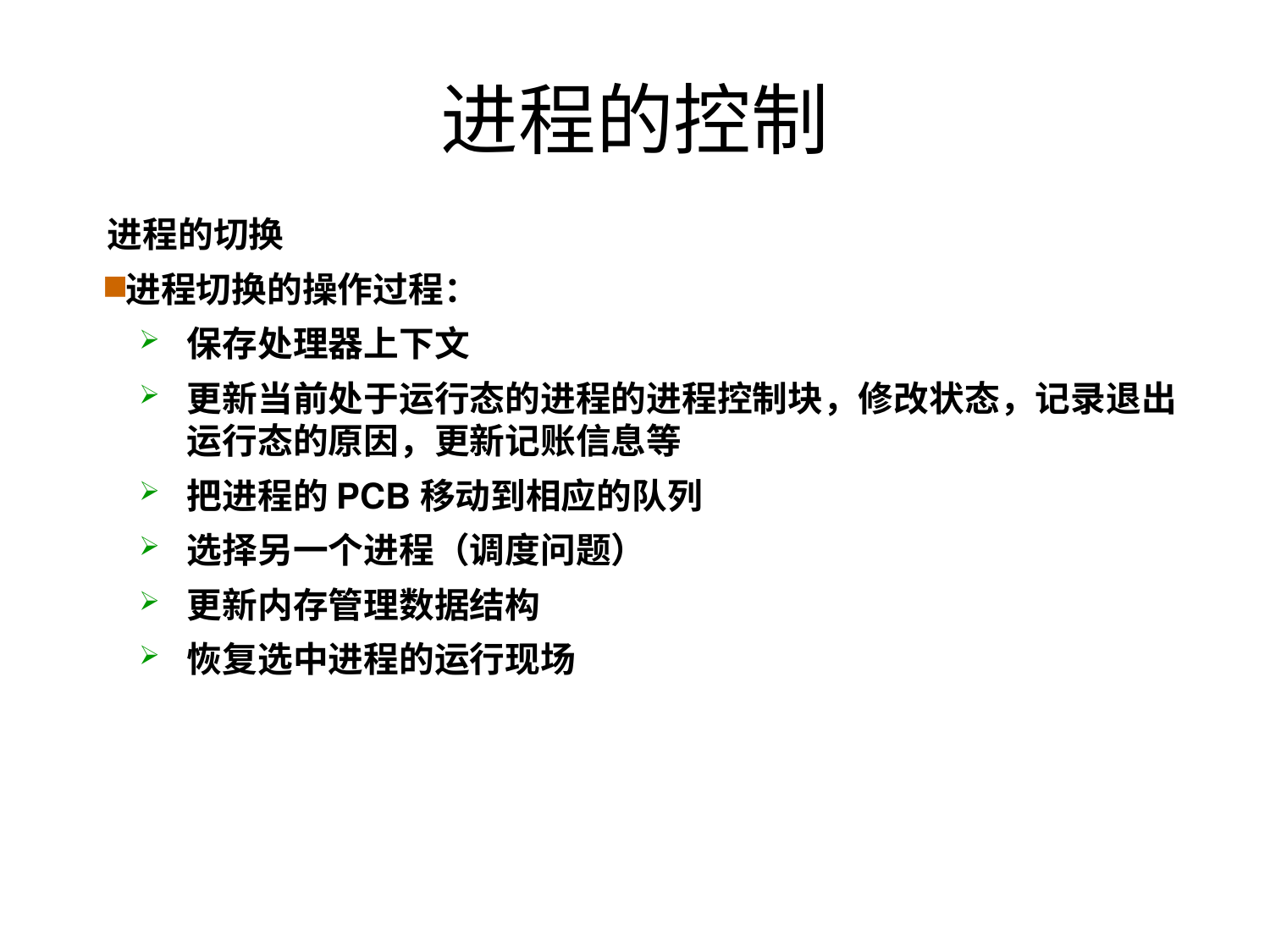

进程的控制
进程的切换
进程切换的操作过程：
保存处理器上下文
更新当前处于运行态的进程的进程控制块，修改状态，记录退出运行态的原因，更新记账信息等
把进程的PCB移动到相应的队列
选择另一个进程（调度问题）
更新内存管理数据结构
恢复选中进程的运行现场